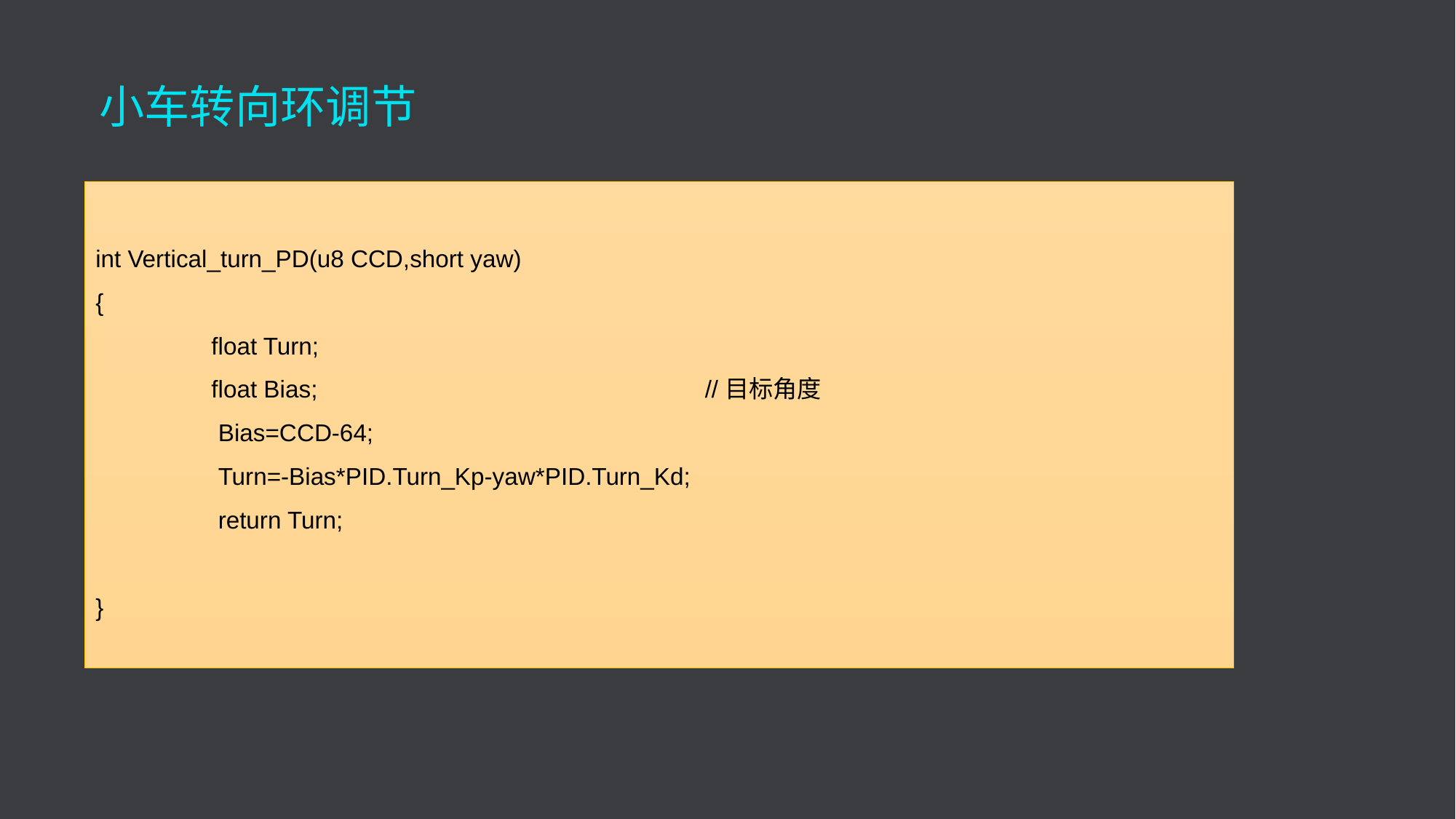

# 小车转向环调节
int Vertical_turn_PD(u8 CCD,short yaw)
{
	 float Turn;
    	 float Bias;	                                          //目标角度
	  Bias=CCD-64;
	  Turn=-Bias*PID.Turn_Kp-yaw*PID.Turn_Kd;
	  return Turn;

}